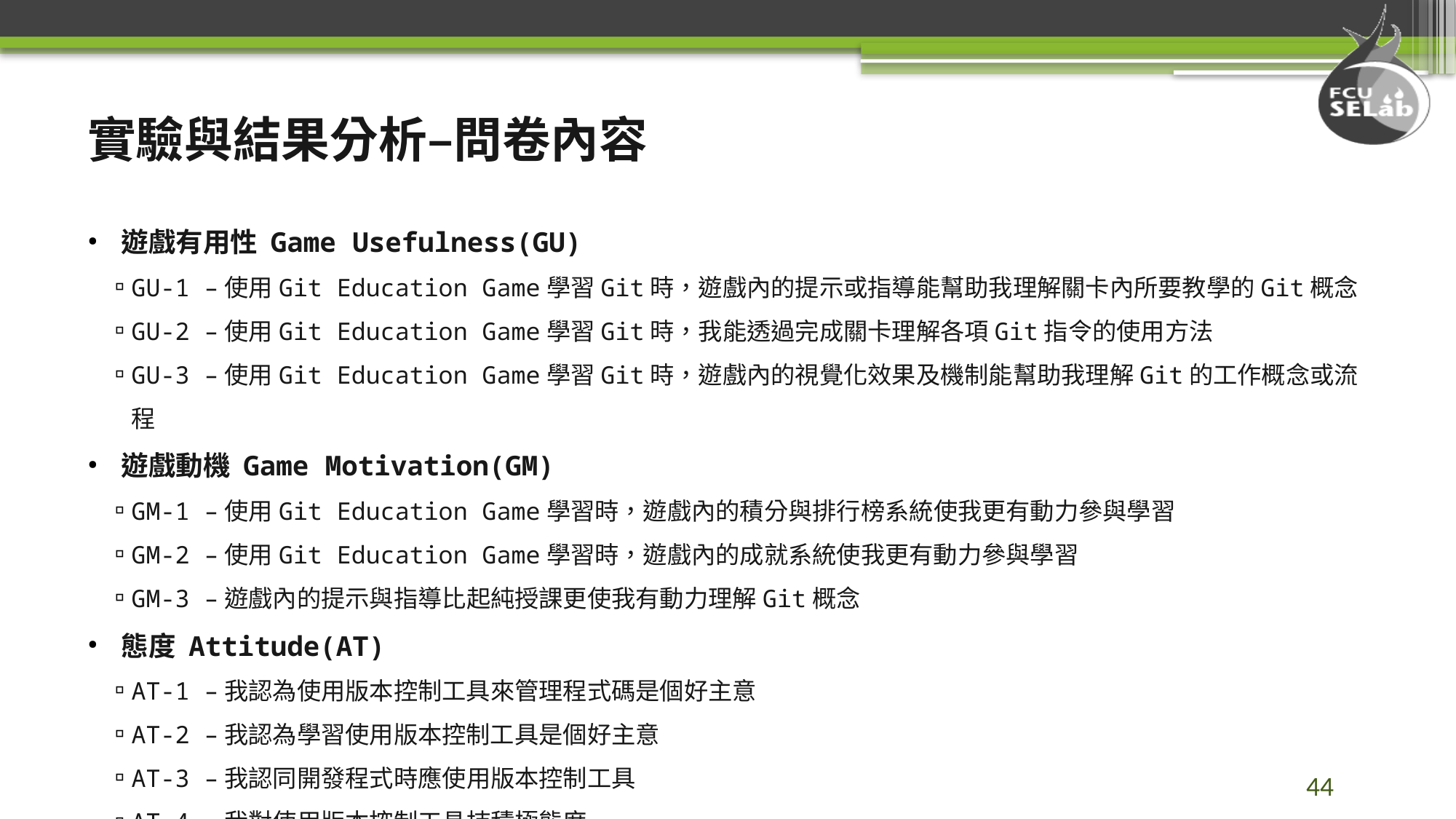

# 實驗與結果分析–問卷內容
遊戲有用性 Game Usefulness(GU)
GU-1 –使用Git Education Game學習Git時，遊戲內的提示或指導能幫助我理解關卡內所要教學的Git概念
GU-2 –使用Git Education Game學習Git時，我能透過完成關卡理解各項Git指令的使用方法
GU-3 –使用Git Education Game學習Git時，遊戲內的視覺化效果及機制能幫助我理解Git的工作概念或流程
遊戲動機 Game Motivation(GM)
GM-1 –使用Git Education Game學習時，遊戲內的積分與排行榜系統使我更有動力參與學習
GM-2 –使用Git Education Game學習時，遊戲內的成就系統使我更有動力參與學習
GM-3 –遊戲內的提示與指導比起純授課更使我有動力理解Git概念
態度 Attitude(AT)
AT-1 –我認為使用版本控制工具來管理程式碼是個好主意
AT-2 –我認為學習使用版本控制工具是個好主意
AT-3 –我認同開發程式時應使用版本控制工具
AT-4 –我對使用版本控制工具持積極態度

44